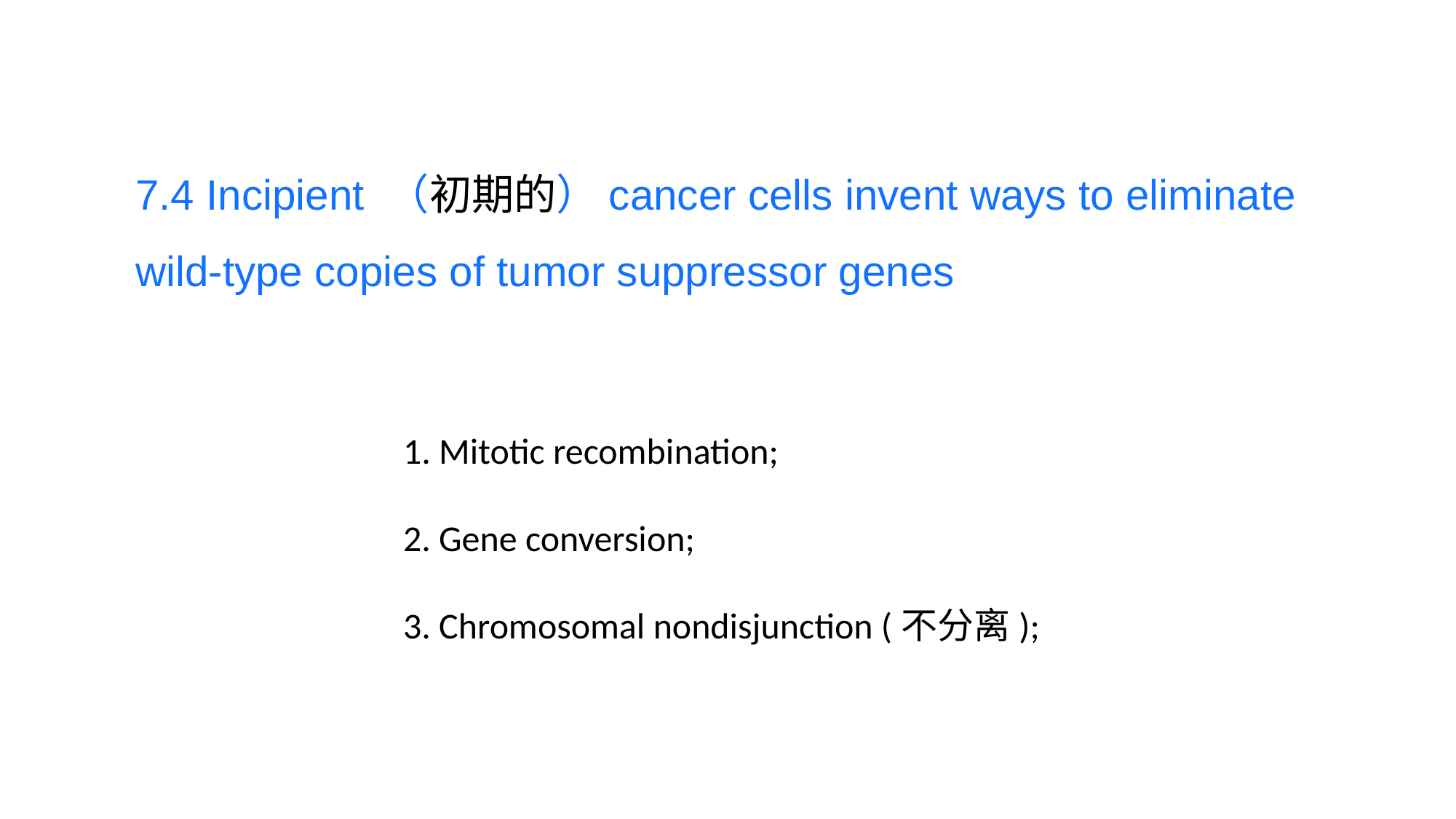

7.4 Incipient （初期的）cancer cells invent ways to eliminate wild-type copies of tumor suppressor genes
1. Mitotic recombination;

2. Gene conversion;

3. Chromosomal nondisjunction (不分离);